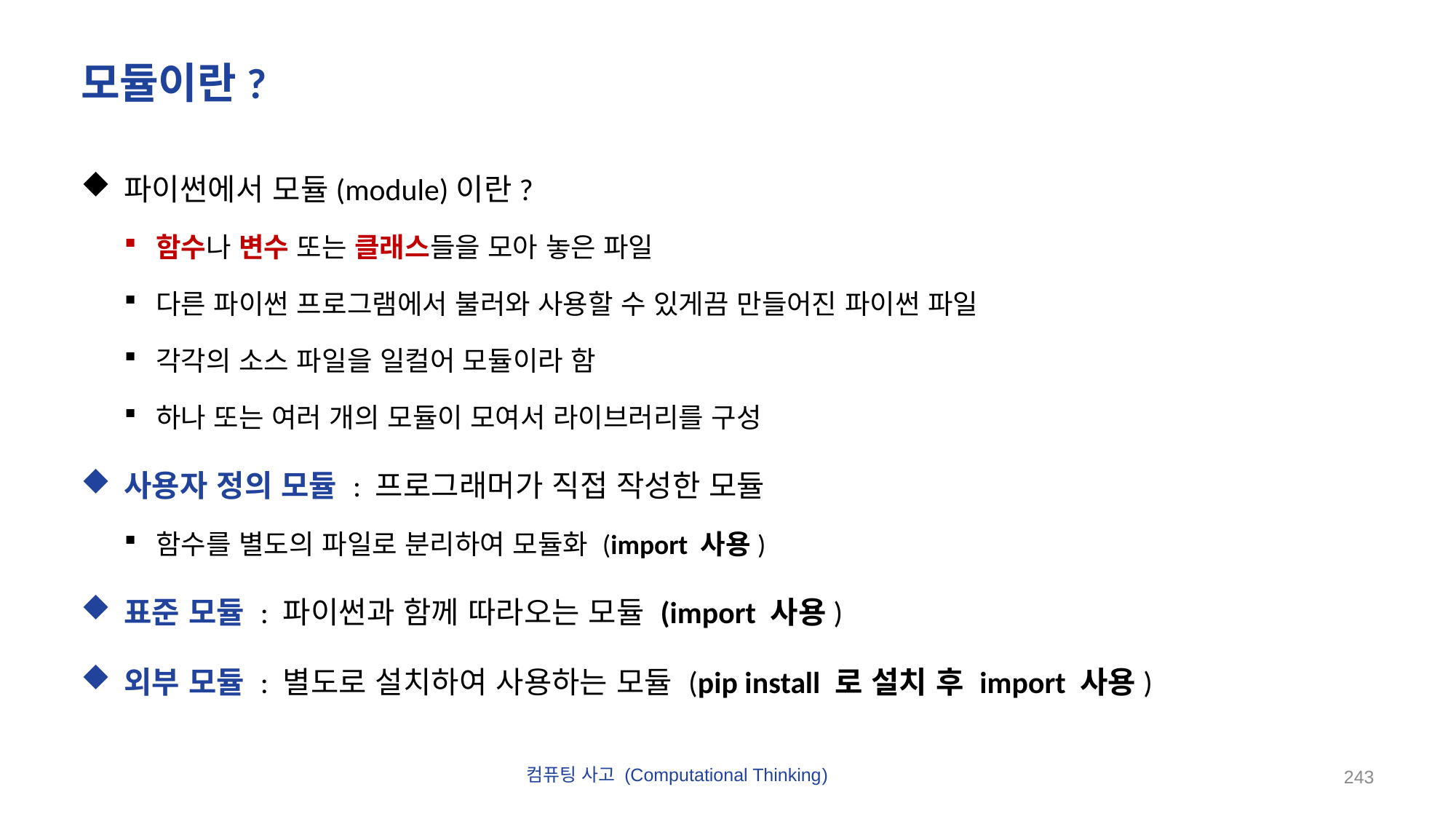

# 모듈이란?
파이썬에서 모듈(module)이란?
함수나 변수 또는 클래스들을 모아 놓은 파일
다른 파이썬 프로그램에서 불러와 사용할 수 있게끔 만들어진 파이썬 파일
각각의 소스 파일을 일컬어 모듈이라 함
하나 또는 여러 개의 모듈이 모여서 라이브러리를 구성
사용자 정의 모듈 : 프로그래머가 직접 작성한 모듈
함수를 별도의 파일로 분리하여 모듈화 (import 사용)
표준 모듈 : 파이썬과 함께 따라오는 모듈 (import 사용)
외부 모듈 : 별도로 설치하여 사용하는 모듈 (pip install 로 설치 후 import 사용)